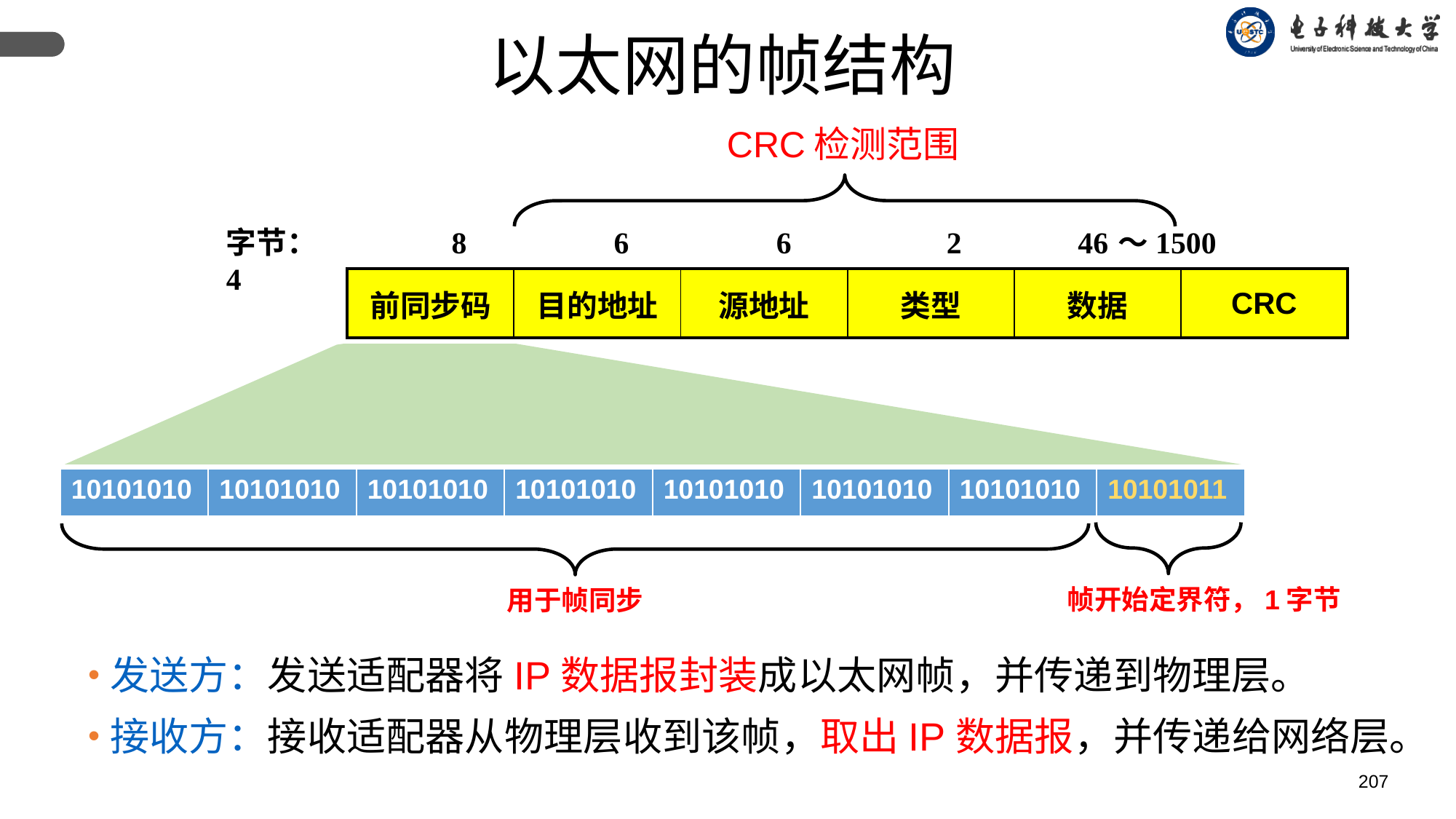

以太网的帧结构

CRC检测范围
字节：                  8                   6                   6                    2               46～1500            4
| 前同步码 | 目的地址 | 源地址 | 类型 | 数据 | CRC |
| --- | --- | --- | --- | --- | --- |

| 10101010 | 10101010 | 10101010 | 10101010 | 10101010 | 10101010 | 10101010 | 10101011 |
| --- | --- | --- | --- | --- | --- | --- | --- |

帧开始定界符，1字节
用于帧同步
发送方：发送适配器将IP数据报封装成以太网帧，并传递到物理层。
接收方：接收适配器从物理层收到该帧，取出IP数据报，并传递给网络层。
207